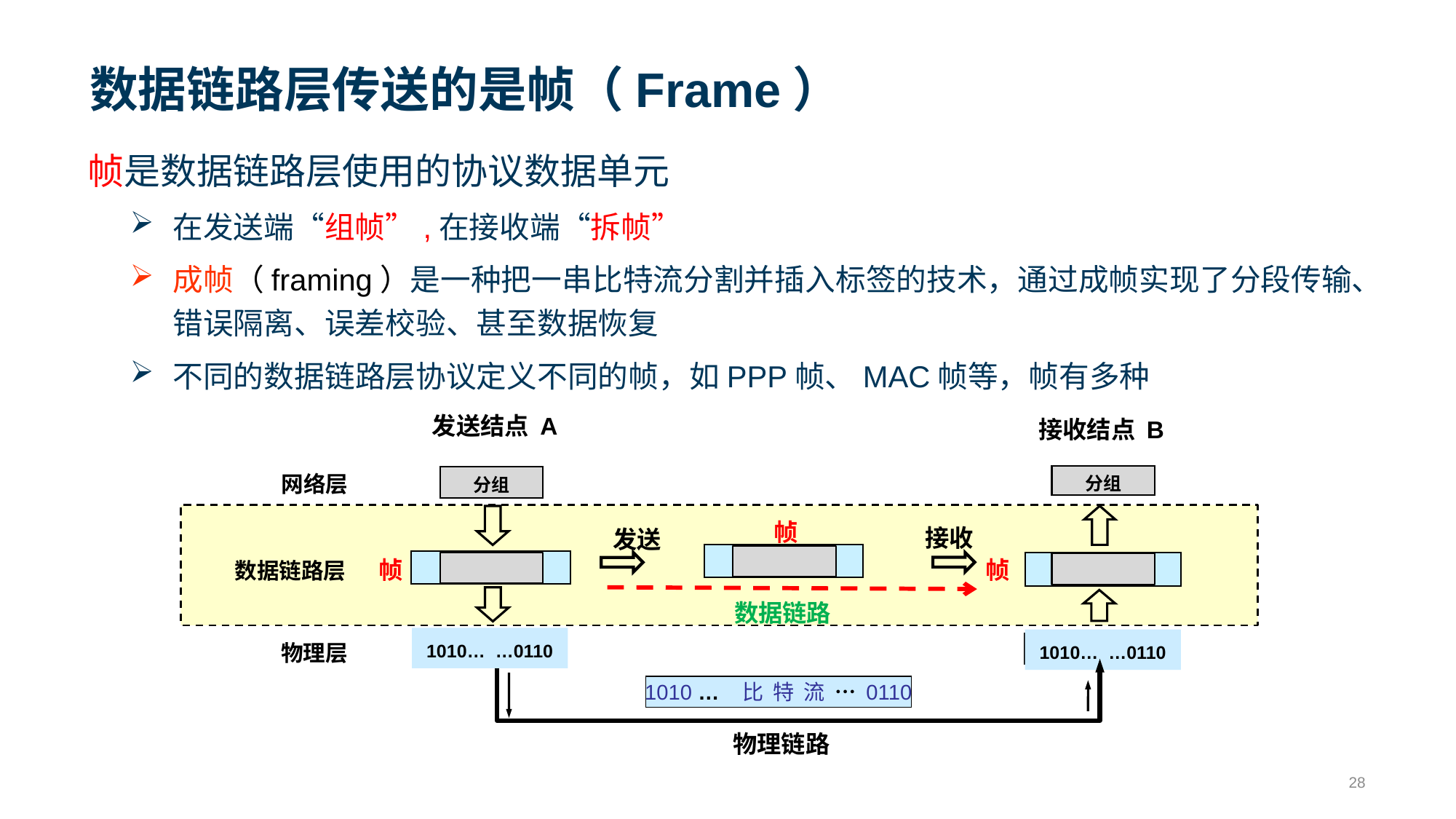

# 数据链路层传送的是帧（Frame）
帧是数据链路层使用的协议数据单元
在发送端“组帧”,在接收端“拆帧”
成帧（framing）是一种把一串比特流分割并插入标签的技术，通过成帧实现了分段传输、错误隔离、误差校验、甚至数据恢复
不同的数据链路层协议定义不同的帧，如PPP帧、MAC帧等，帧有多种

发送结点 A
接收结点 B
网络层
分组
分组

帧

接收
发送
帧
帧

数据链路层

数据链路

物理层
1010…  …0110
1010…  …0110

1010 …   比  特  流  … 0110

物理链路
28